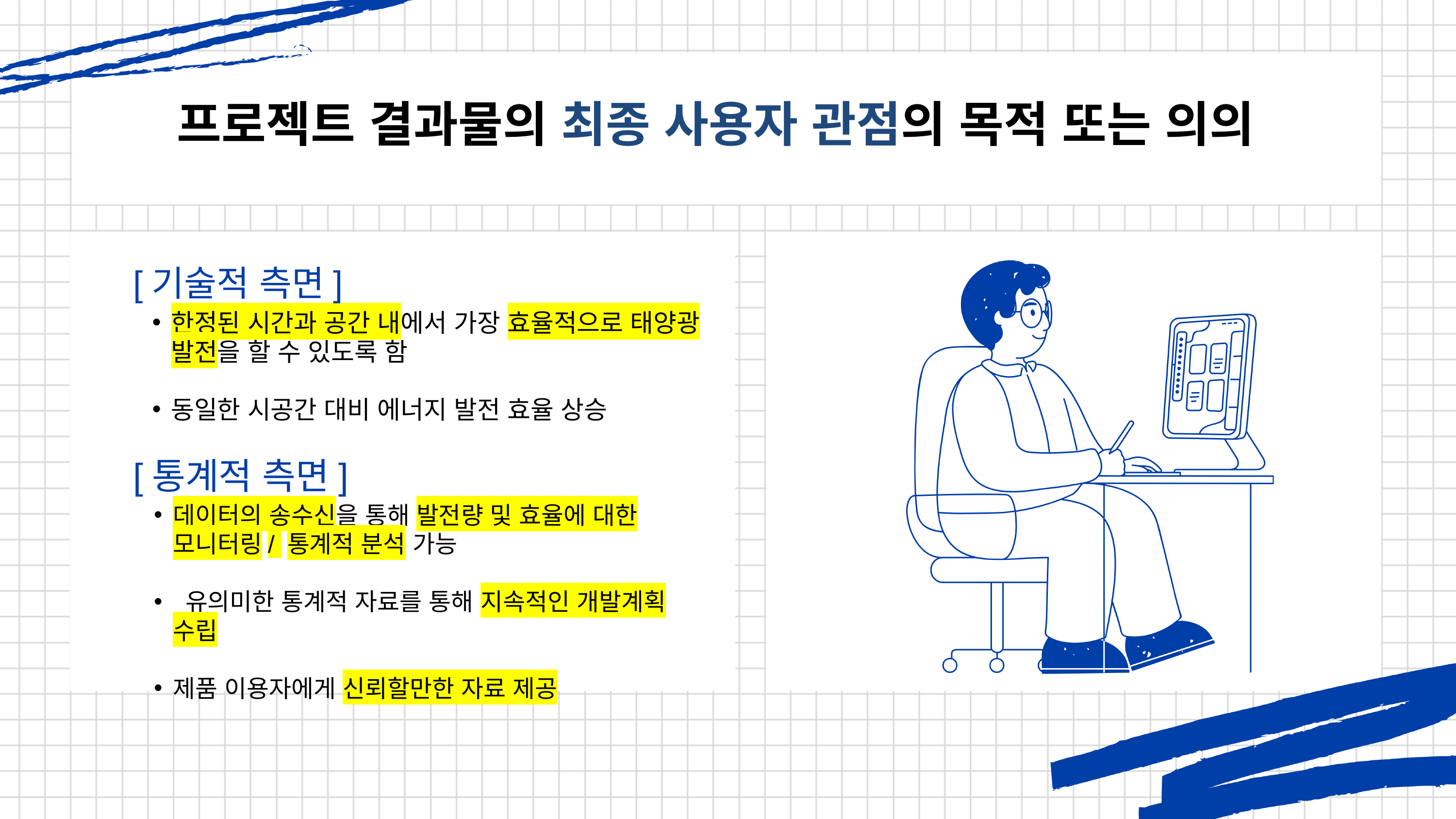

프로젝트 결과물의 최종 사용자 관점의 목적 또는 의의

[기술적 측면]
한정된 시간과 공간 내에서 가장 효율적으로 태양광 발전을 할 수 있도록 함

동일한 시공간 대비 에너지 발전 효율 상승
[통계적 측면]
데이터의 송수신을 통해 발전량 및 효율에 대한 모니터링/ 통계적 분석 가능

 유의미한 통계적 자료를 통해 지속적인 개발계획 수립

제품 이용자에게 신뢰할만한 자료 제공